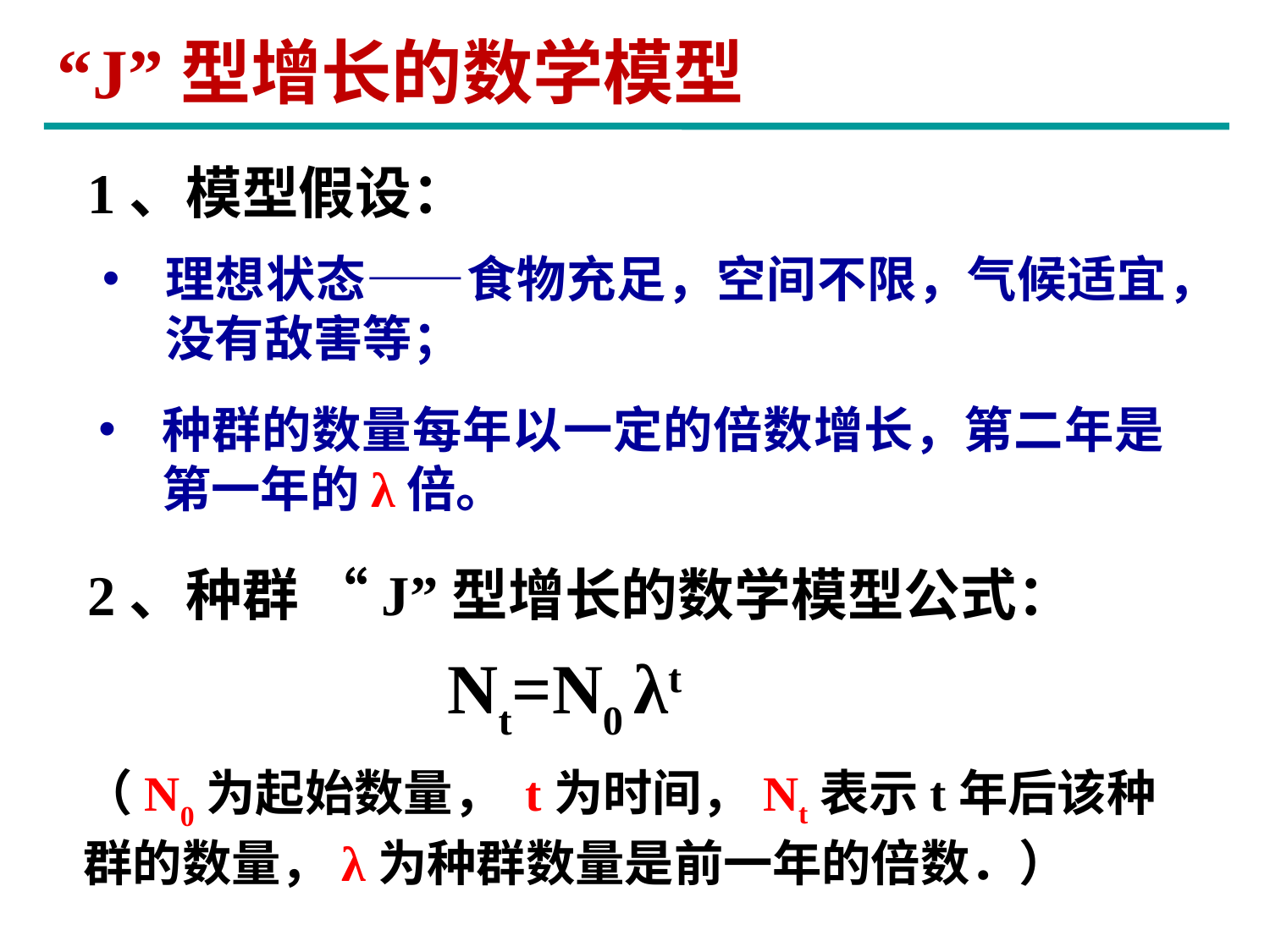

“J”型增长的数学模型
1、模型假设：
理想状态——食物充足，空间不限，气候适宜，没有敌害等；
种群的数量每年以一定的倍数增长，第二年是第一年的λ倍。
2、种群 “J”型增长的数学模型公式：
Nt=N0 λt
（N0为起始数量， t为时间，Nt表示t年后该种群的数量，λ为种群数量是前一年的倍数．）